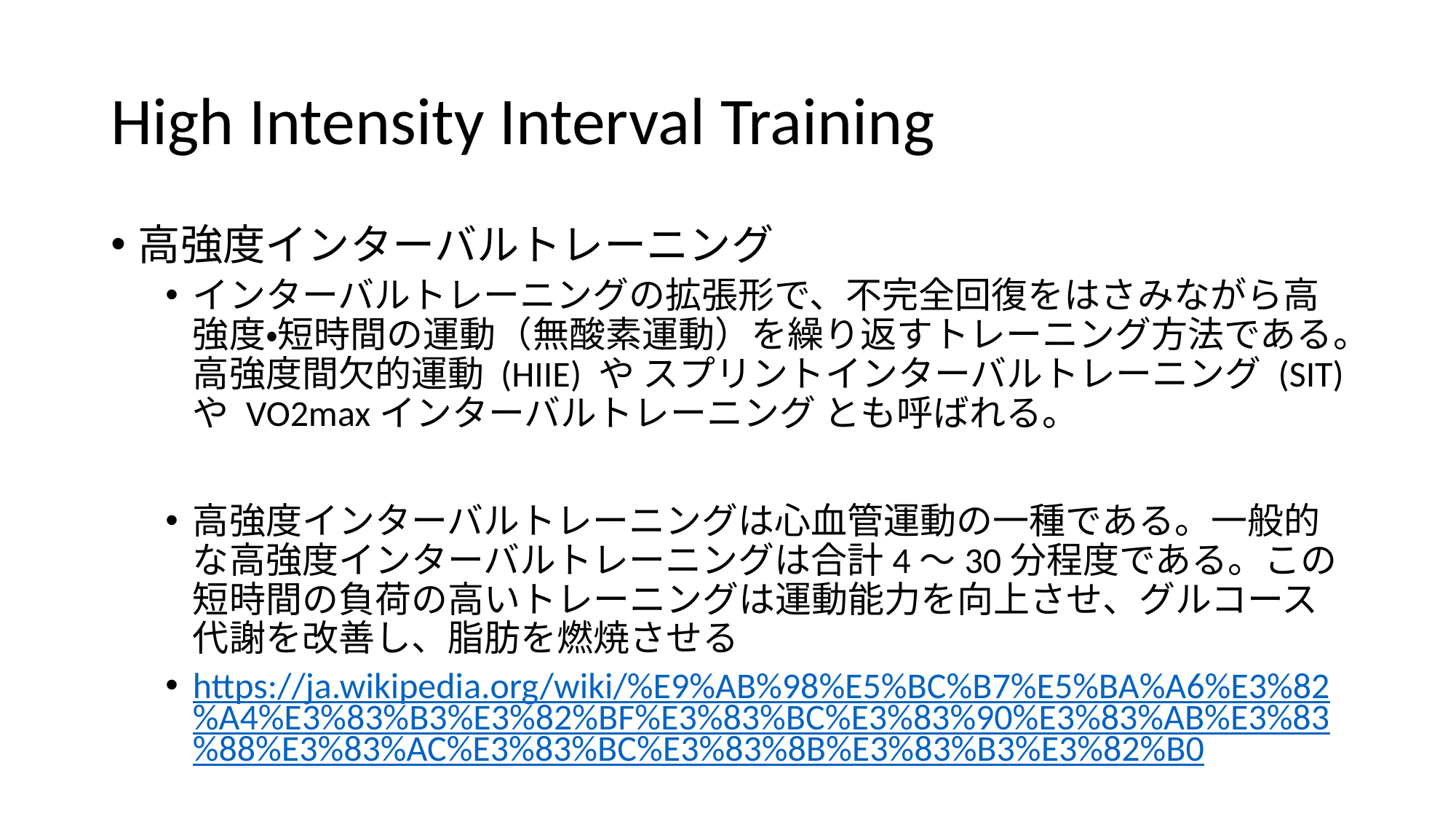

# High Intensity Interval Training
高強度インターバルトレーニング
インターバルトレーニングの拡張形で、不完全回復をはさみながら高強度・短時間の運動（無酸素運動）を繰り返すトレーニング方法である。高強度間欠的運動 (HIIE) や スプリントインターバルトレーニング (SIT) や VO2maxインターバルトレーニング とも呼ばれる。

高強度インターバルトレーニングは心血管運動の一種である。一般的な高強度インターバルトレーニングは合計4〜30分程度である。この短時間の負荷の高いトレーニングは運動能力を向上させ、グルコース代謝を改善し、脂肪を燃焼させる
https://ja.wikipedia.org/wiki/%E9%AB%98%E5%BC%B7%E5%BA%A6%E3%82%A4%E3%83%B3%E3%82%BF%E3%83%BC%E3%83%90%E3%83%AB%E3%83%88%E3%83%AC%E3%83%BC%E3%83%8B%E3%83%B3%E3%82%B0